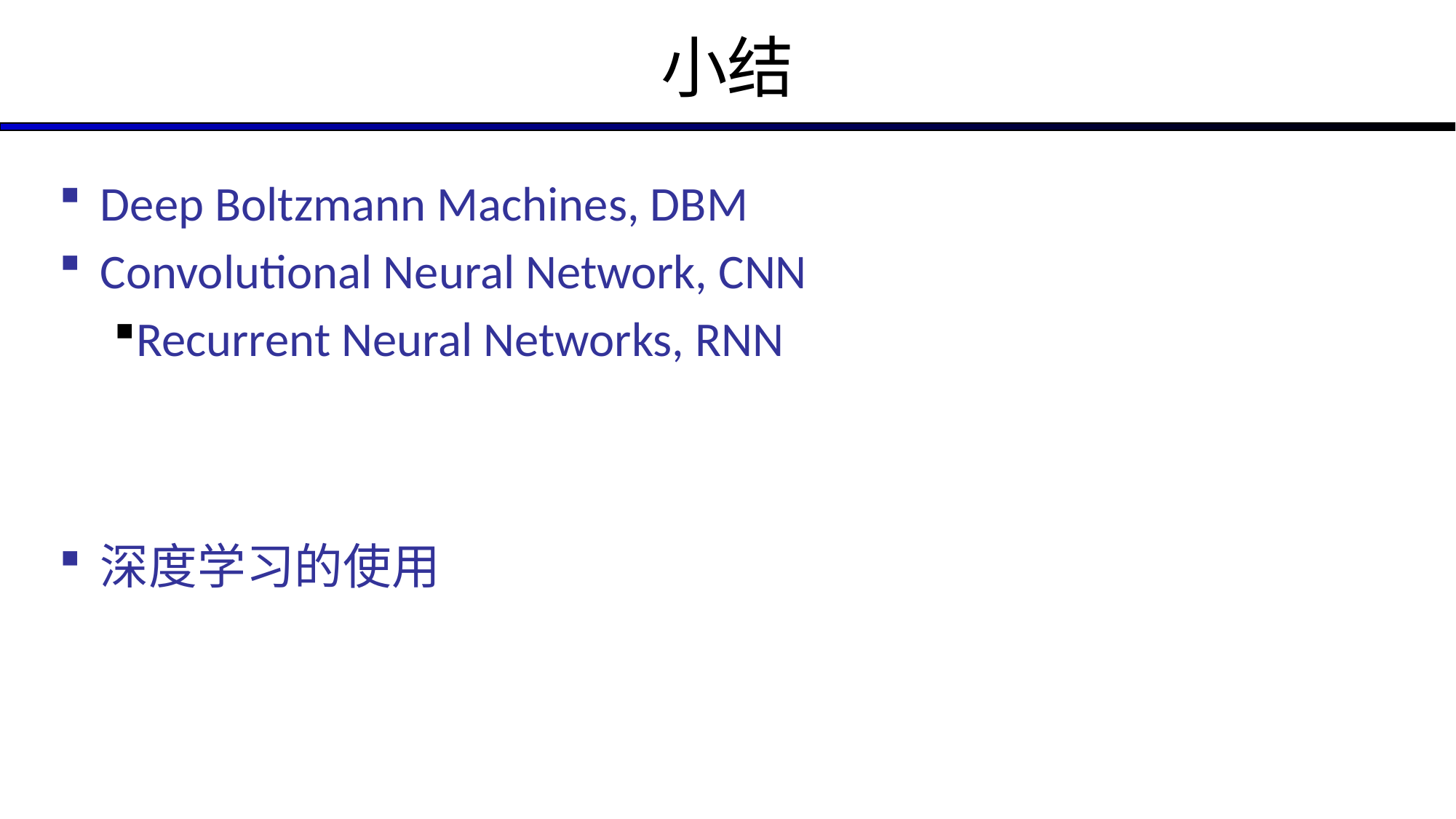

# 小结
Deep Boltzmann Machines, DBM
Convolutional Neural Network, CNN
Recurrent Neural Networks, RNN

深度学习的使用